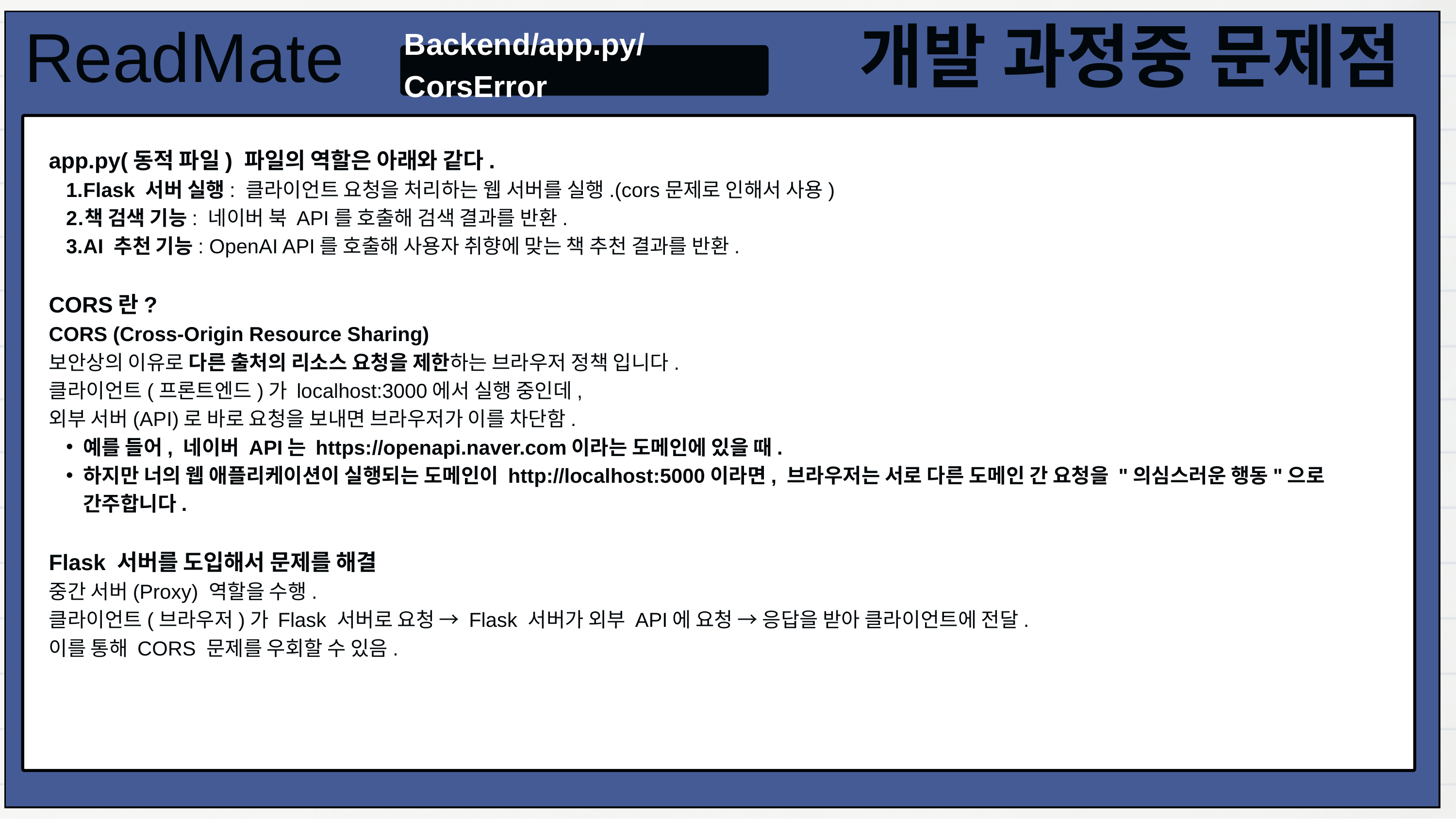

Backend/app.py/CorsError
개발 과정중 문제점
 ReadMate

app.py(동적 파일) 파일의 역할은 아래와 같다.
Flask 서버 실행: 클라이언트 요청을 처리하는 웹 서버를 실행.(cors문제로 인해서 사용)
책 검색 기능: 네이버 북 API를 호출해 검색 결과를 반환.
AI 추천 기능: OpenAI API를 호출해 사용자 취향에 맞는 책 추천 결과를 반환.

CORS란?
CORS (Cross-Origin Resource Sharing)
보안상의 이유로 다른 출처의 리소스 요청을 제한하는 브라우저 정책 입니다.
클라이언트(프론트엔드)가 localhost:3000에서 실행 중인데,
외부 서버(API)로 바로 요청을 보내면 브라우저가 이를 차단함.
예를 들어, 네이버 API는 https://openapi.naver.com이라는 도메인에 있을 때.
하지만 너의 웹 애플리케이션이 실행되는 도메인이 http://localhost:5000이라면, 브라우저는 서로 다른 도메인 간 요청을 "의심스러운 행동"으로 간주합니다.

Flask 서버를 도입해서 문제를 해결
중간 서버(Proxy) 역할을 수행.
클라이언트(브라우저)가 Flask 서버로 요청 → Flask 서버가 외부 API에 요청 → 응답을 받아 클라이언트에 전달.
이를 통해 CORS 문제를 우회할 수 있음.